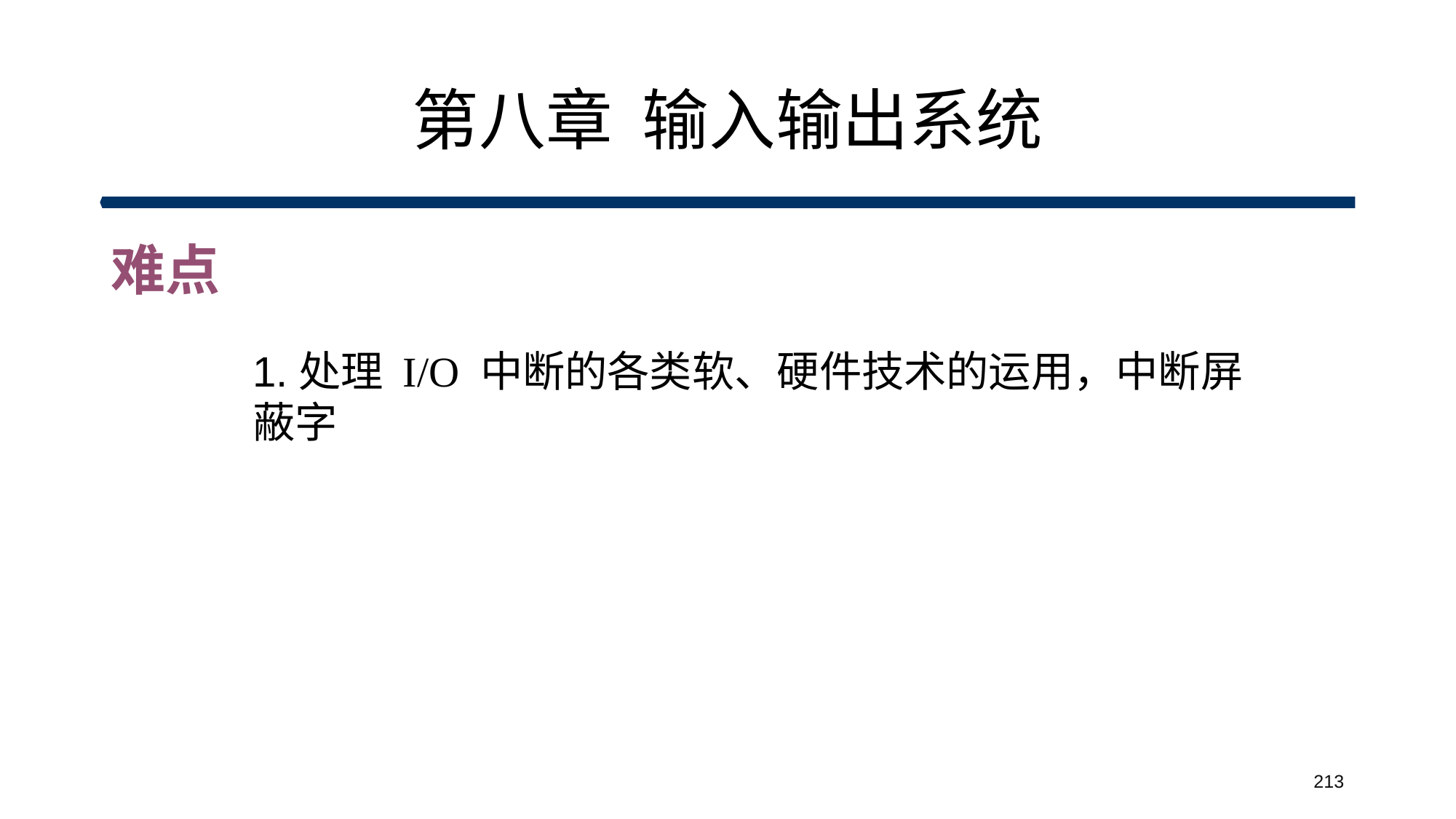

# 第八章  输入输出系统
难点

1.处理 I/O 中断的各类软、硬件技术的运用，中断屏蔽字
213